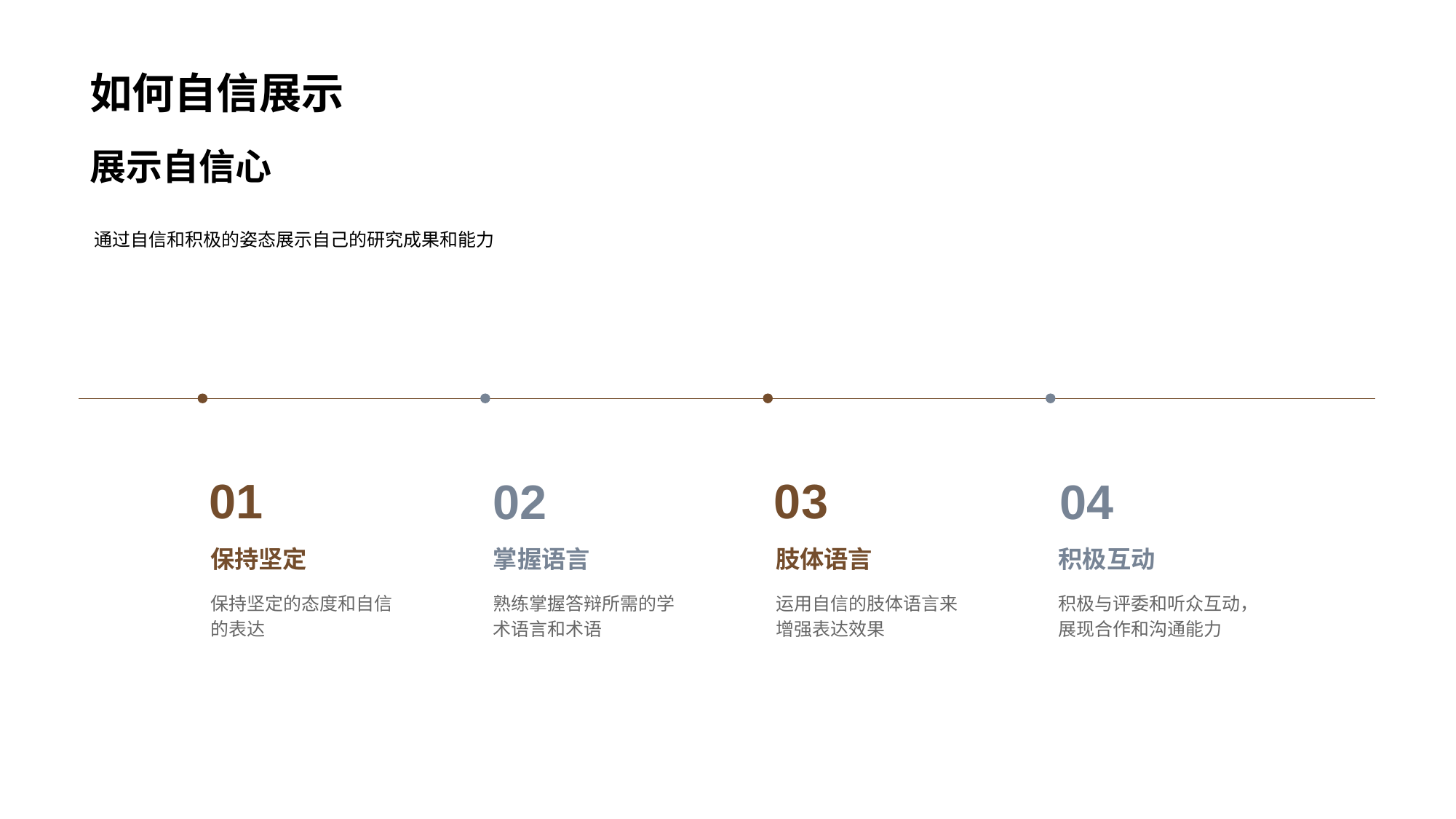

# 如何自信展示
展示自信心
通过自信和积极的姿态展示自己的研究成果和能力

01
保持坚定
保持坚定的态度和自信的表达

02
掌握语言
熟练掌握答辩所需的学术语言和术语

03
肢体语言
运用自信的肢体语言来增强表达效果

04
积极互动
积极与评委和听众互动，展现合作和沟通能力